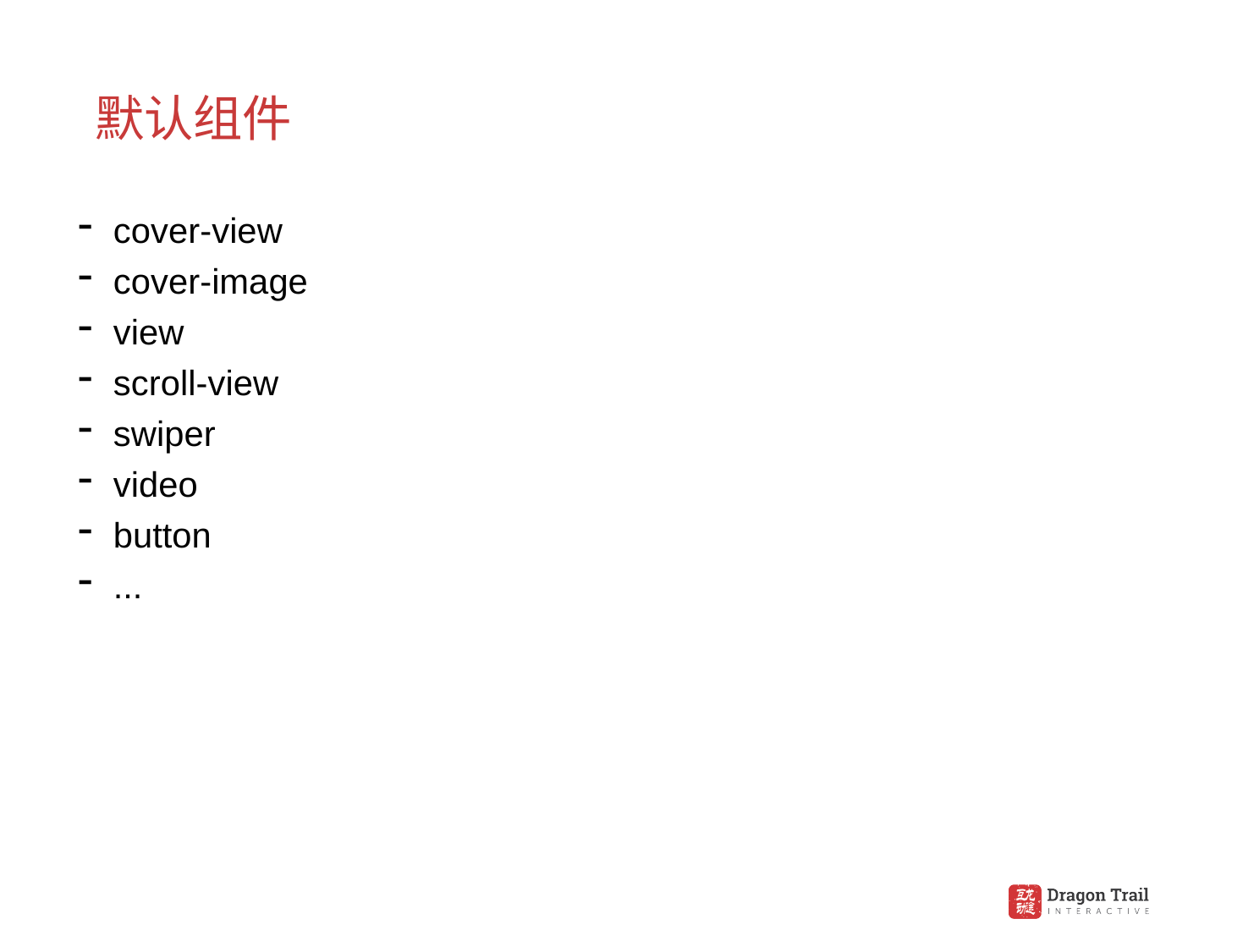

默认组件
cover-view
cover-image
view
scroll-view
swiper
video
button
...